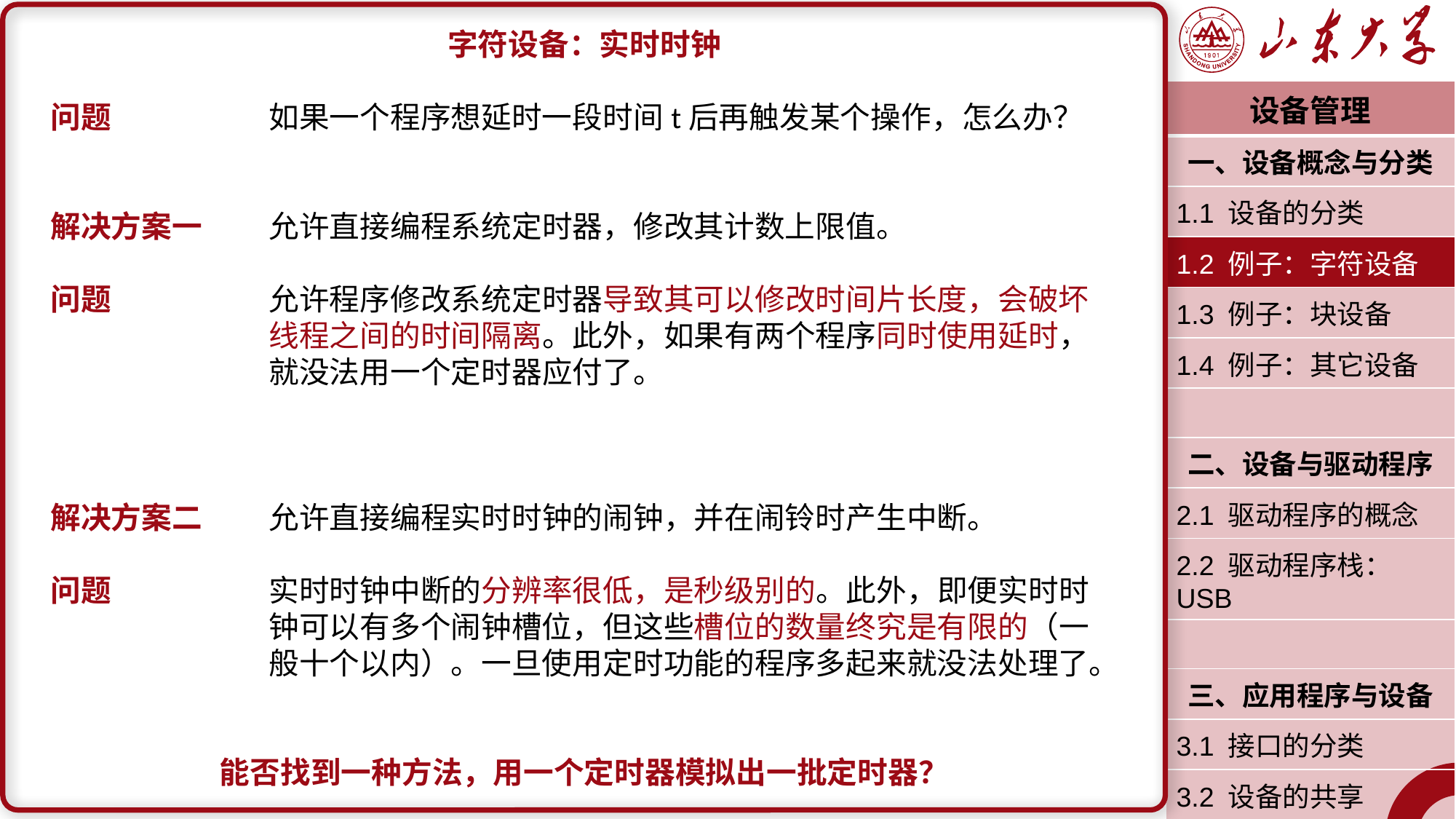

字符设备：实时时钟

问题		如果一个程序想延时一段时间t后再触发某个操作，怎么办？

解决方案一	允许直接编程系统定时器，修改其计数上限值。

问题		允许程序修改系统定时器导致其可以修改时间片长度，会破坏		线程之间的时间隔离。此外，如果有两个程序同时使用延时，		就没法用一个定时器应付了。

解决方案二	允许直接编程实时时钟的闹钟，并在闹铃时产生中断。

问题		实时时钟中断的分辨率很低，是秒级别的。此外，即便实时时		钟可以有多个闹钟槽位，但这些槽位的数量终究是有限的（一		般十个以内）。一旦使用定时功能的程序多起来就没法处理了。

能否找到一种方法，用一个定时器模拟出一批定时器？
| 设备管理 |
| --- |
| 一、设备概念与分类 |
| 1.1 设备的分类 |
| 1.2 例子：字符设备 |
| 1.3 例子：块设备 |
| 1.4 例子：其它设备 |
|  |
| 二、设备与驱动程序 |
| 2.1 驱动程序的概念 |
| 2.2 驱动程序栈：USB |
|  |
| 三、应用程序与设备 |
| 3.1 接口的分类 |
| 3.2 设备的共享 |
| 潘润宇 2023.04 |